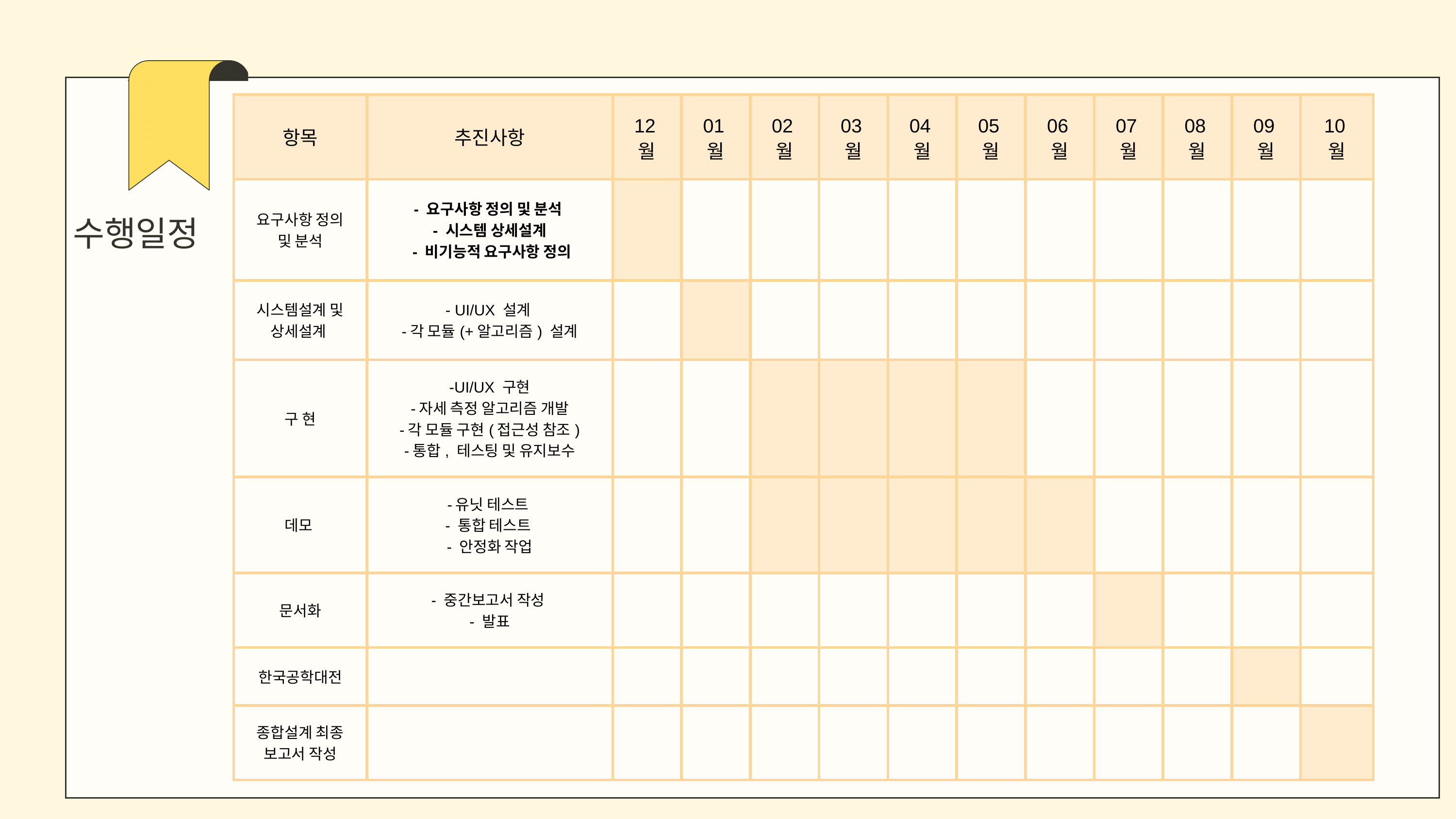

| 항목 | 추진사항 | 12월 | 01월 | 02월 | 03월 | 04월 | 05월 | 06월 | 07월 | 08월 | 09월 | 10월 |
| --- | --- | --- | --- | --- | --- | --- | --- | --- | --- | --- | --- | --- |
| 요구사항 정의 및 분석 | - 요구사항 정의 및 분석 - 시스템 상세설계 - 비기능적 요구사항 정의 |  |  |  |  |  |  |  |  |  |  |  |
| 시스템설계 및 상세설계 | - UI/UX 설계 -각 모듈(+알고리즘) 설계 |  |  |  |  |  |  |  |  |  |  |  |
| 구 현 | -UI/UX 구현 -자세 측정 알고리즘 개발 -각 모듈 구현(접근성 참조) -통합, 테스팅 및 유지보수 |  |  |  |  |  |  |  |  |  |  |  |
| 데모 | -유닛 테스트 - 통합 테스트 - 안정화 작업 |  |  |  |  |  |  |  |  |  |  |  |
| 문서화 | - 중간보고서 작성 - 발표 |  |  |  |  |  |  |  |  |  |  |  |
| 한국공학대전 |  |  |  |  |  |  |  |  |  |  |  |  |
| 종합설계 최종 보고서 작성 |  |  |  |  |  |  |  |  |  |  |  |  |
수행일정